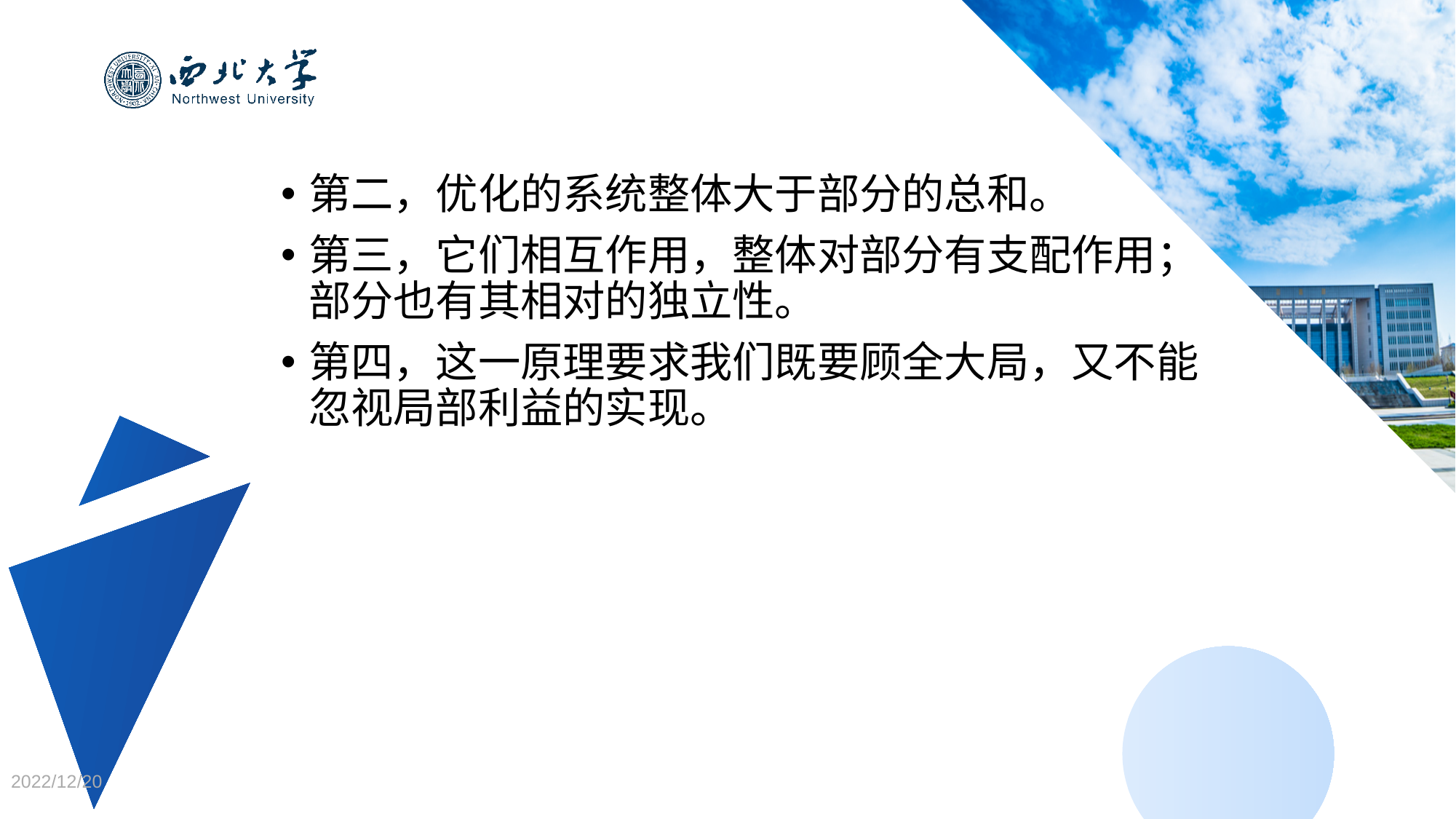

第二，优化的系统整体大于部分的总和。
第三，它们相互作用，整体对部分有支配作用；部分也有其相对的独立性。
第四，这一原理要求我们既要顾全大局，又不能忽视局部利益的实现。

2022/12/20